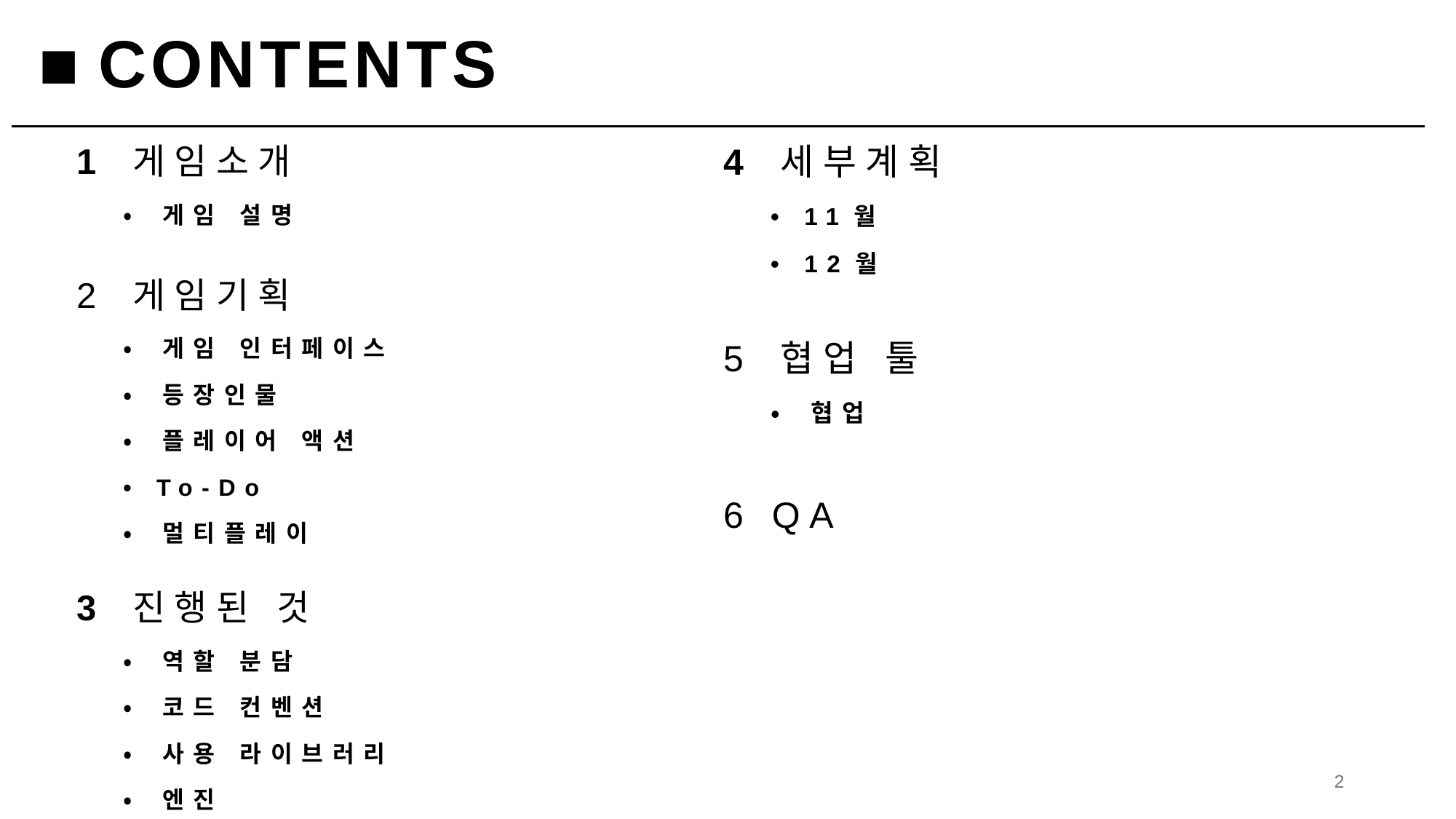

# ■ CONTENTS
1 게임소개
   • 게임 설명

2 게임기획
   • 게임 인터페이스
   • 등장인물
   • 플레이어 액션
   • To-Do
   • 멀티플레이

3 진행된 것
   • 역할 분담
   • 코드 컨벤션
   • 사용 라이브러리
   • 엔진
4 세부계획
   • 11월
   • 12월

5 협업 툴
   • 협업

6 QA
2